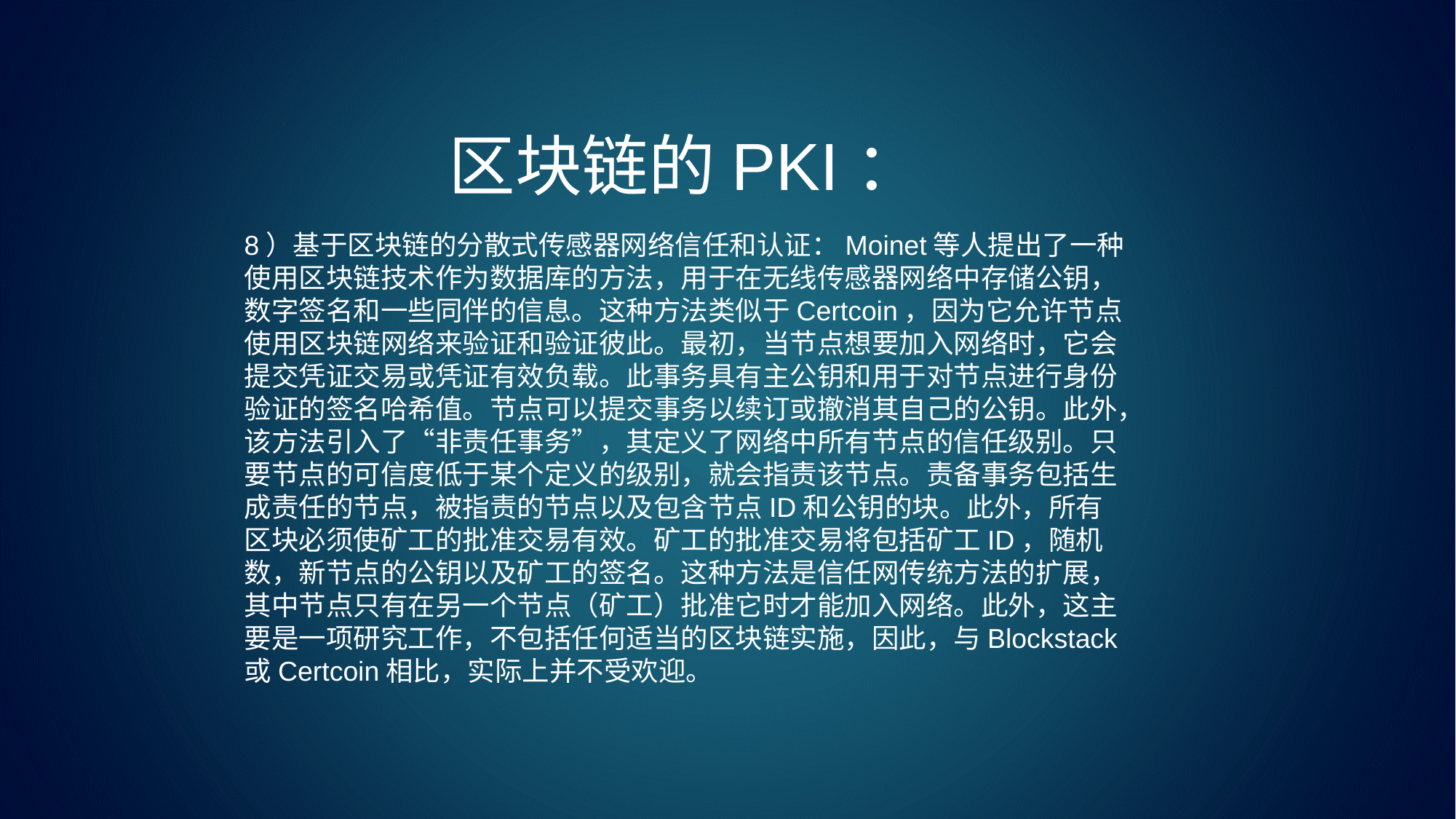

区块链的PKI：

8）基于区块链的分散式传感器网络信任和认证：Moinet等人提出了一种使用区块链技术作为数据库的方法，用于在无线传感器网络中存储公钥，数字签名和一些同伴的信息。这种方法类似于Certcoin，因为它允许节点使用区块链网络来验证和验证彼此。最初，当节点想要加入网络时，它会提交凭证交易或凭证有效负载。此事务具有主公钥和用于对节点进行身份验证的签名哈希值。节点可以提交事务以续订或撤消其自己的公钥。此外，该方法引入了“非责任事务”，其定义了网络中所有节点的信任级别。只要节点的可信度低于某个定义的级别，就会指责该节点。责备事务包括生成责任的节点，被指责的节点以及包含节点ID和公钥的块。此外，所有区块必须使矿工的批准交易有效。矿工的批准交易将包括矿工ID，随机数，新节点的公钥以及矿工的签名。这种方法是信任网传统方法的扩展，其中节点只有在另一个节点（矿工）批准它时才能加入网络。此外，这主要是一项研究工作，不包括任何适当的区块链实施，因此，与Blockstack或Certcoin相比，实际上并不受欢迎。